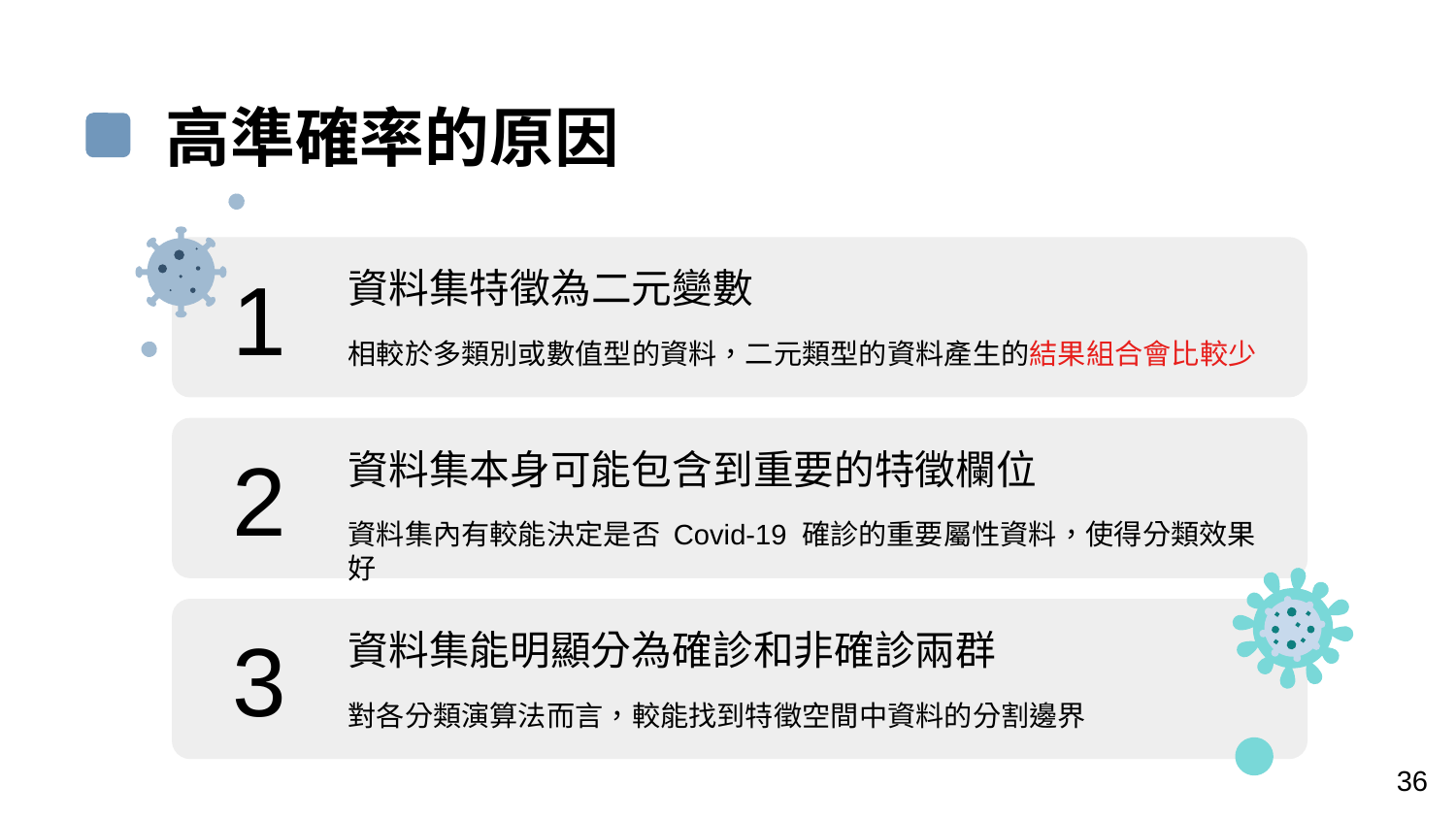

高準確率的原因

1.
資料集特徵為二元變數
相較於多類別或數值型的資料，二元類型的資料產生的結果組合會比較少

2.
資料集本身可能包含到重要的特徵欄位
資料集內有較能決定是否 Covid-19 確診的重要屬性資料，使得分類效果好

3.
資料集能明顯分為確診和非確診兩群
對各分類演算法而言，較能找到特徵空間中資料的分割邊界
36